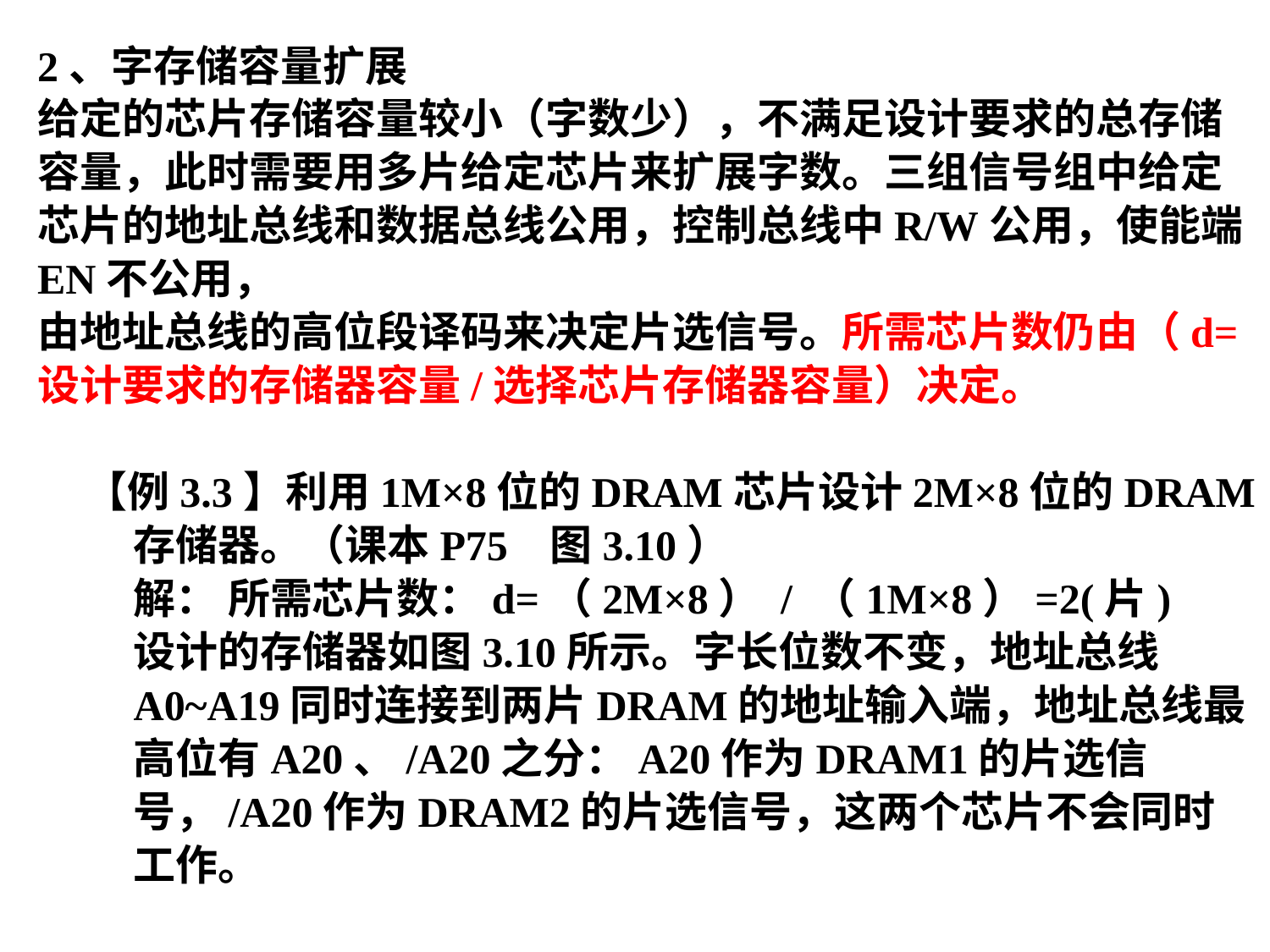

2、字存储容量扩展
给定的芯片存储容量较小（字数少），不满足设计要求的总存储容量，此时需要用多片给定芯片来扩展字数。三组信号组中给定芯片的地址总线和数据总线公用，控制总线中R/W公用，使能端EN不公用，
由地址总线的高位段译码来决定片选信号。所需芯片数仍由（d=设计要求的存储器容量/选择芯片存储器容量）决定。

【例3.3】利用1M×8位的DRAM芯片设计2M×8位的DRAM存储器。（课本P75   图3.10）
解： 所需芯片数：d=（2M×8） / （1M×8）=2(片)
设计的存储器如图3.10所示。字长位数不变，地址总线A0~A19同时连接到两片DRAM的地址输入端，地址总线最高位有A20、/A20之分：A20作为DRAM1的片选信号，/A20作为DRAM2的片选信号，这两个芯片不会同时工作。